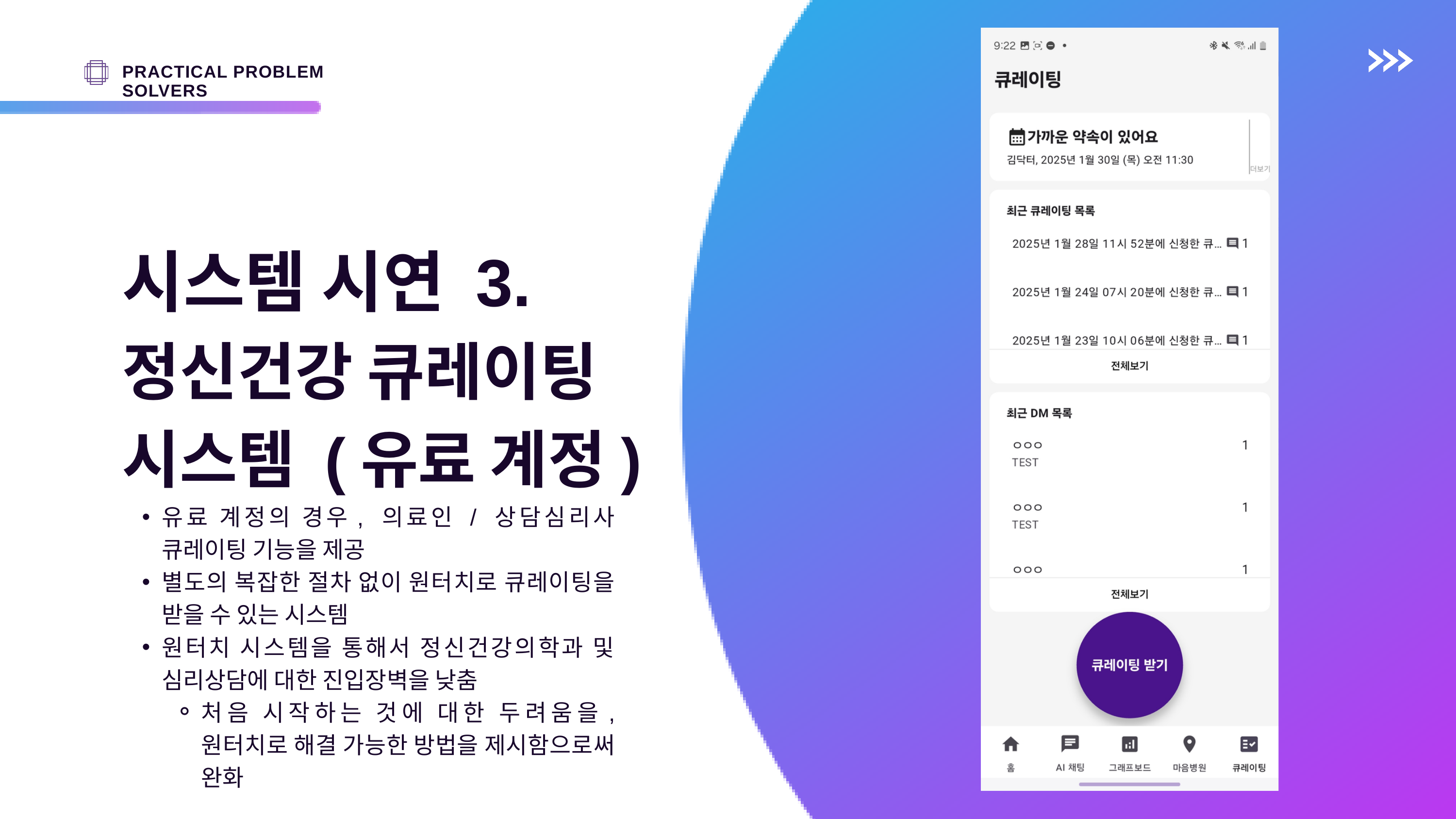

PRACTICAL PROBLEM SOLVERS

시스템 시연 3.
정신건강 큐레이팅 시스템 (유료 계정)
유료 계정의 경우, 의료인 / 상담심리사 큐레이팅 기능을 제공
별도의 복잡한 절차 없이 원터치로 큐레이팅을 받을 수 있는 시스템
원터치 시스템을 통해서 정신건강의학과 및 심리상담에 대한 진입장벽을 낮춤
처음 시작하는 것에 대한 두려움을, 원터치로 해결 가능한 방법을 제시함으로써 완화